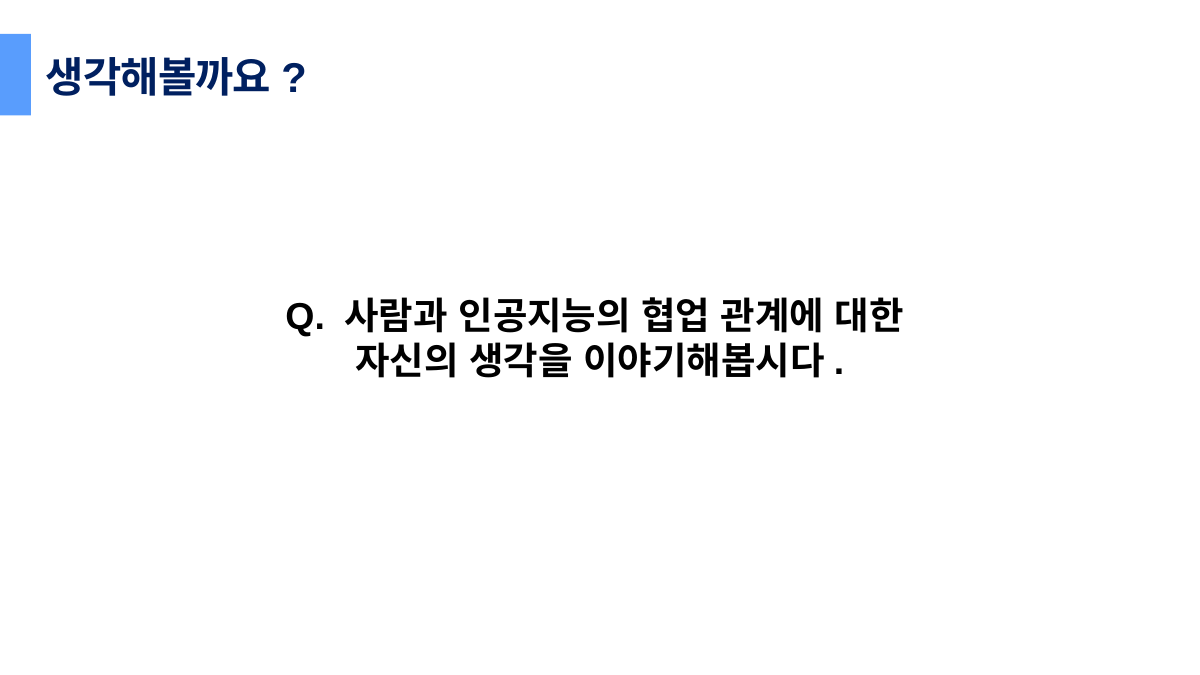

생각해볼까요?
Q. 사람과 인공지능의 협업 관계에 대한
자신의 생각을 이야기해봅시다.